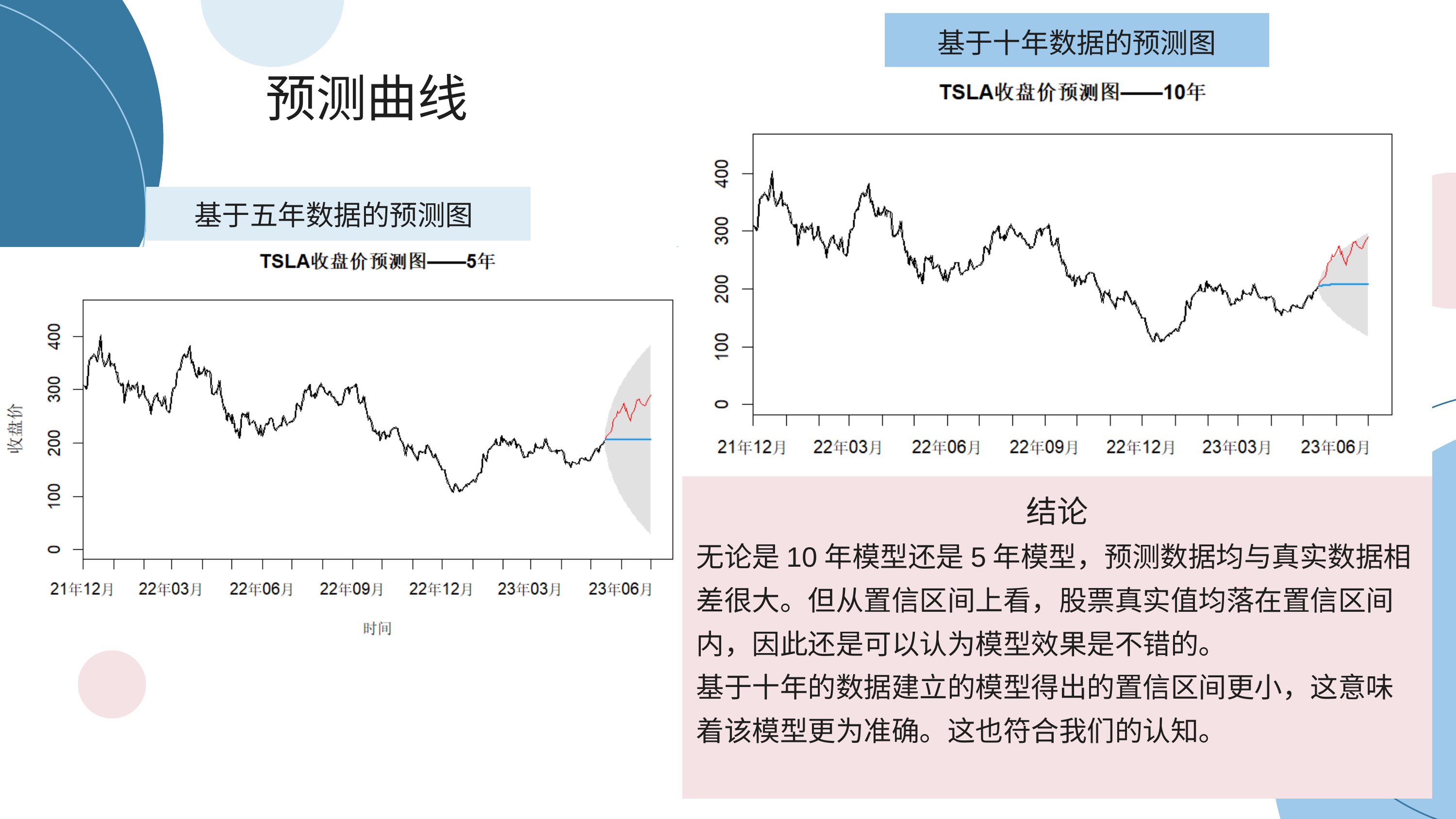

基于十年数据的预测图

预测曲线

基于五年数据的预测图

结论
无论是10年模型还是5年模型，预测数据均与真实数据相差很大。但从置信区间上看，股票真实值均落在置信区间内，因此还是可以认为模型效果是不错的。
基于十年的数据建立的模型得出的置信区间更小，这意味着该模型更为准确。这也符合我们的认知。